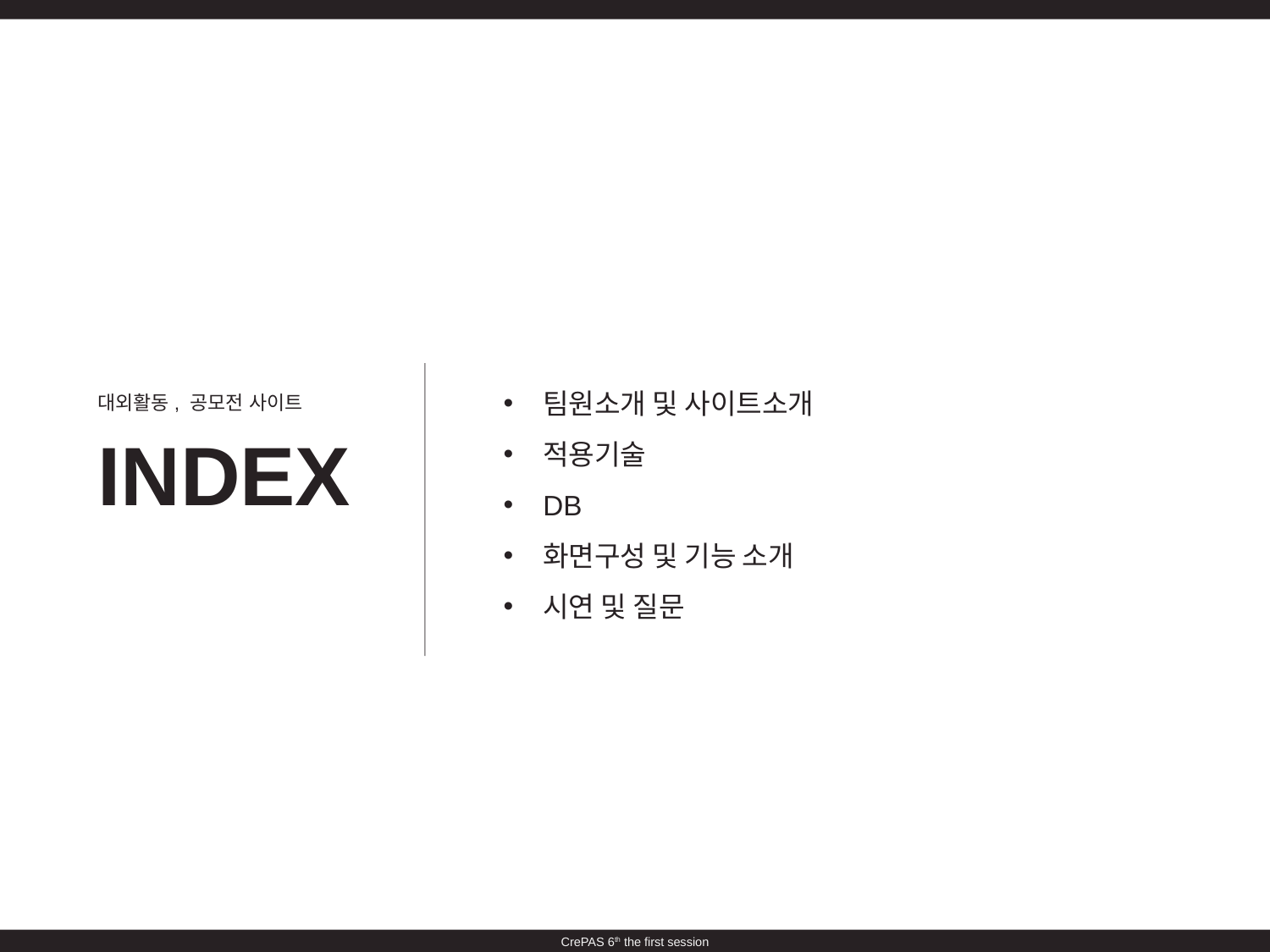

팀원소개 및 사이트소개
적용기술
DB
화면구성 및 기능 소개
시연 및 질문
대외활동, 공모전 사이트
INDEX
CrePAS 6th the first session